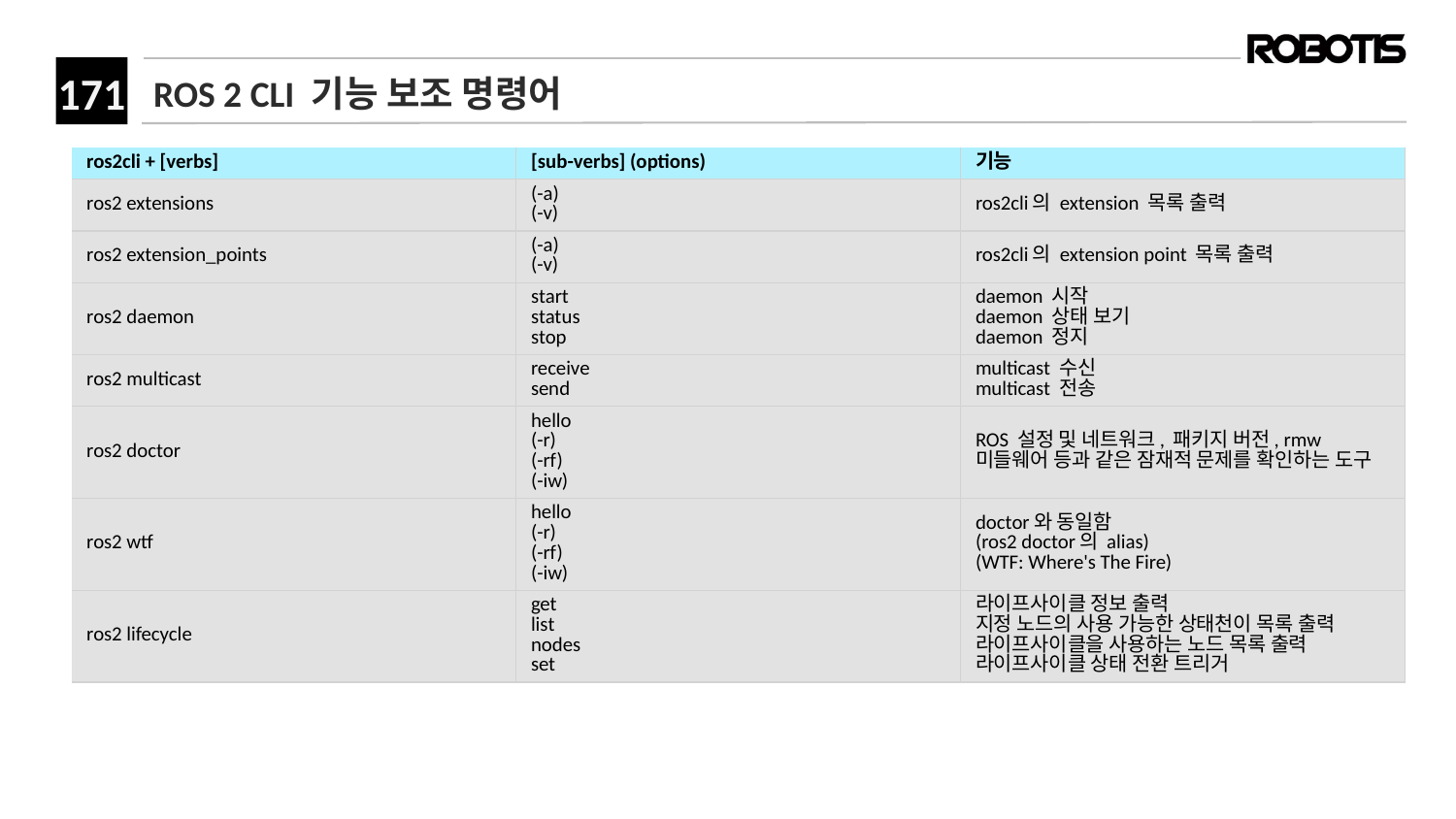

# ROS 2 CLI 기능 보조 명령어
| ros2cli + [verbs] | [sub-verbs] (options) | 기능 |
| --- | --- | --- |
| ros2 extensions | (-a) (-v) | ros2cli의 extension 목록 출력 |
| ros2 extension\_points | (-a) (-v) | ros2cli의 extension point 목록 출력 |
| ros2 daemon | start status stop | daemon 시작 daemon 상태 보기 daemon 정지 |
| ros2 multicast | receive send | multicast 수신 multicast 전송 |
| ros2 doctor | hello (-r) (-rf) (-iw) | ROS 설정 및 네트워크, 패키지 버전, rmw 미들웨어 등과 같은 잠재적 문제를 확인하는 도구 |
| ros2 wtf | hello (-r) (-rf) (-iw) | doctor와 동일함 (ros2 doctor의 alias) (WTF: Where's The Fire) |
| ros2 lifecycle | get list nodes set | 라이프사이클 정보 출력 지정 노드의 사용 가능한 상태천이 목록 출력 라이프사이클을 사용하는 노드 목록 출력 라이프사이클 상태 전환 트리거 |